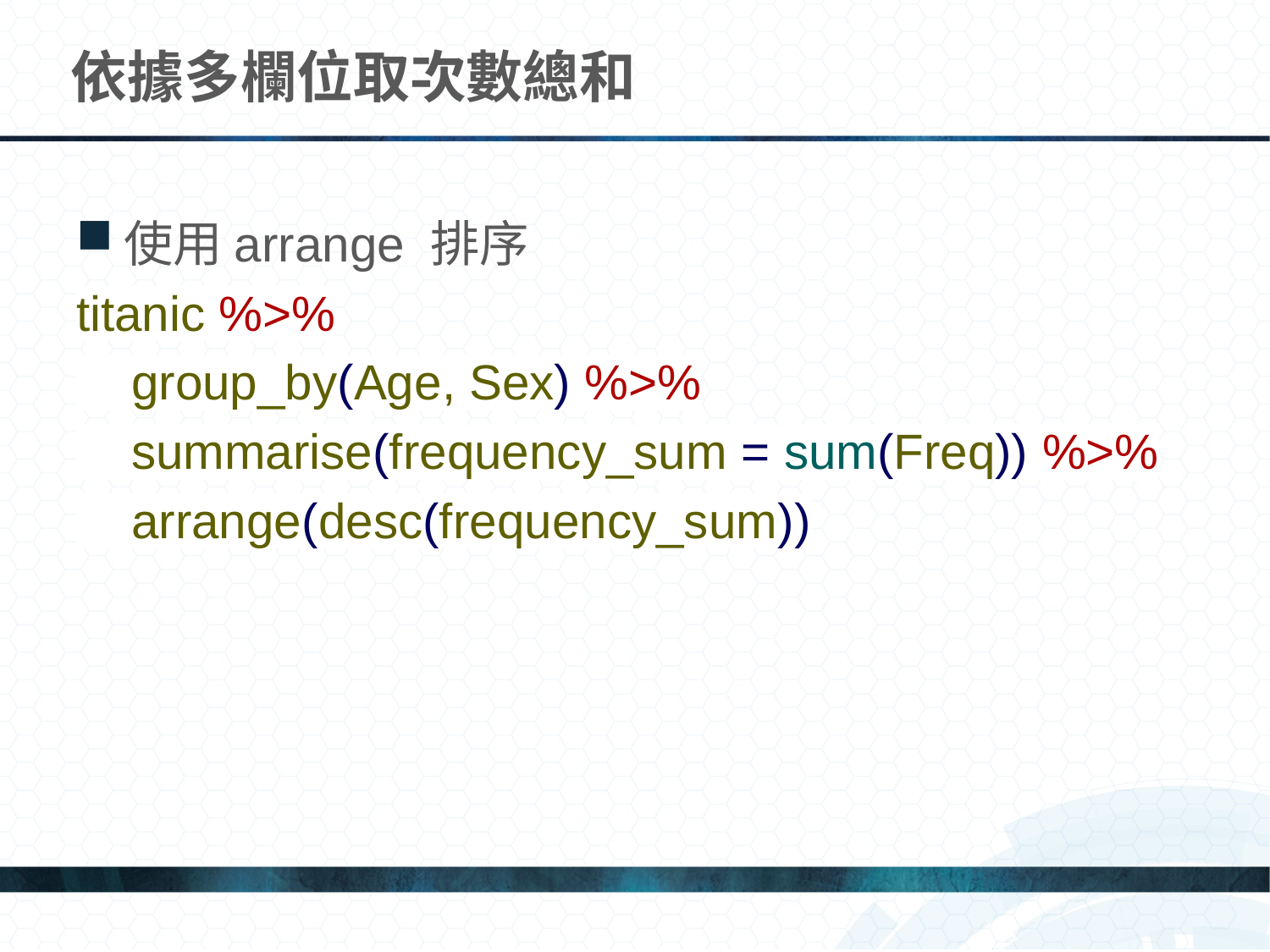

# 依據多欄位取次數總和
使用arrange 排序
titanic %>%
    group_by(Age, Sex) %>%
    summarise(frequency_sum = sum(Freq)) %>%
    arrange(desc(frequency_sum))